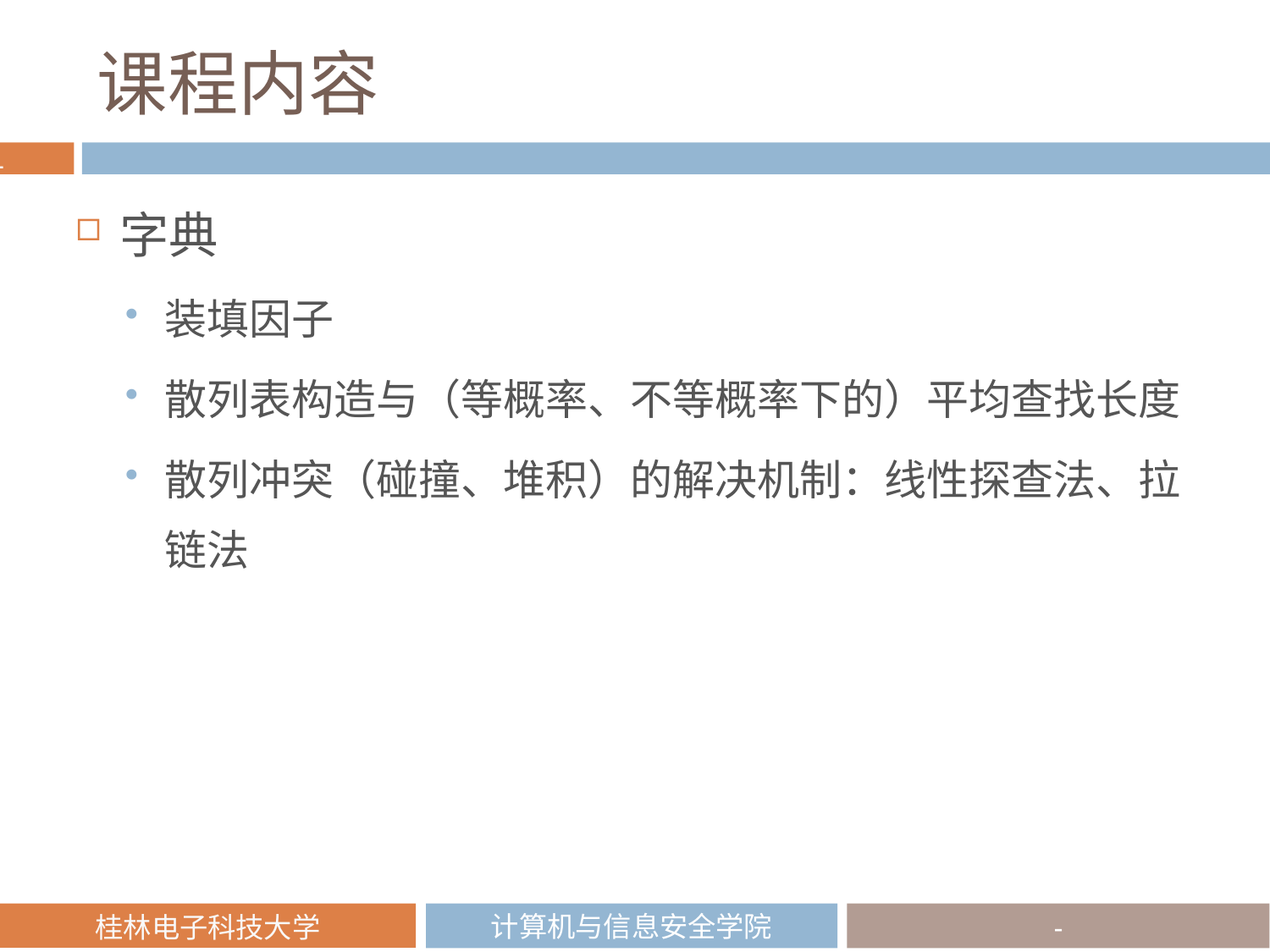

# 课程内容
字典
装填因子
散列表构造与（等概率、不等概率下的）平均查找长度
散列冲突（碰撞、堆积）的解决机制：线性探查法、拉链法